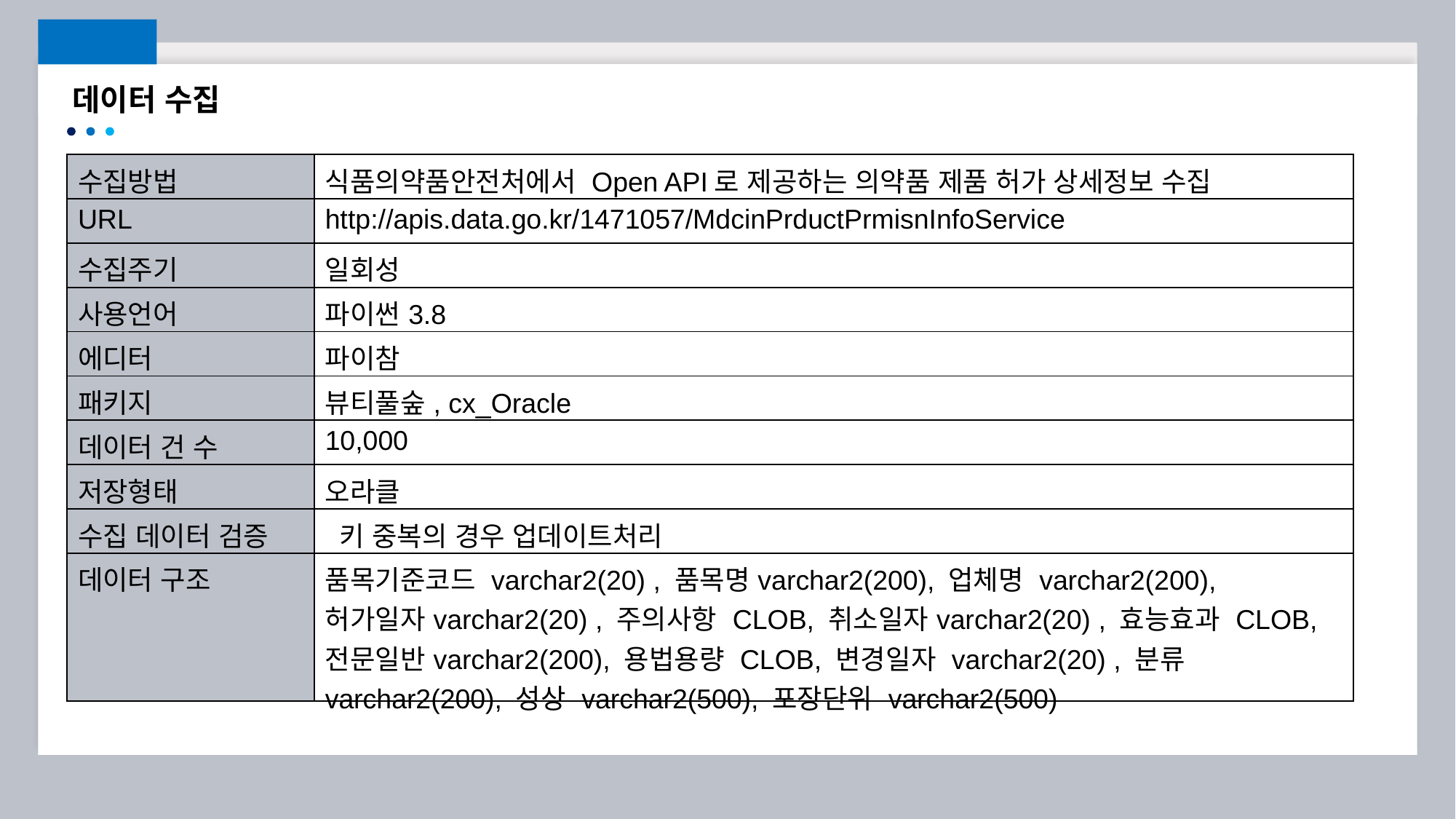

데이터 수집

| 수집방법 | 식품의약품안전처에서 Open API로 제공하는 의약품 제품 허가 상세정보 수집 |
| --- | --- |
| URL | http://apis.data.go.kr/1471057/MdcinPrductPrmisnInfoService |
| 수집주기 | 일회성 |
| 사용언어 | 파이썬3.8 |
| 에디터 | 파이참 |
| 패키지 | 뷰티풀숲, cx\_Oracle |
| 데이터 건 수 | 10,000 |
| 저장형태 | 오라클 |
| 수집 데이터 검증 | 키 중복의 경우 업데이트처리 |
| 데이터 구조 | 품목기준코드 varchar2(20) , 품목명varchar2(200), 업체명 varchar2(200), 허가일자varchar2(20) , 주의사항 CLOB, 취소일자varchar2(20) , 효능효과 CLOB, 전문일반varchar2(200), 용법용량 CLOB, 변경일자 varchar2(20) , 분류 varchar2(200), 성상 varchar2(500), 포장단위 varchar2(500) |